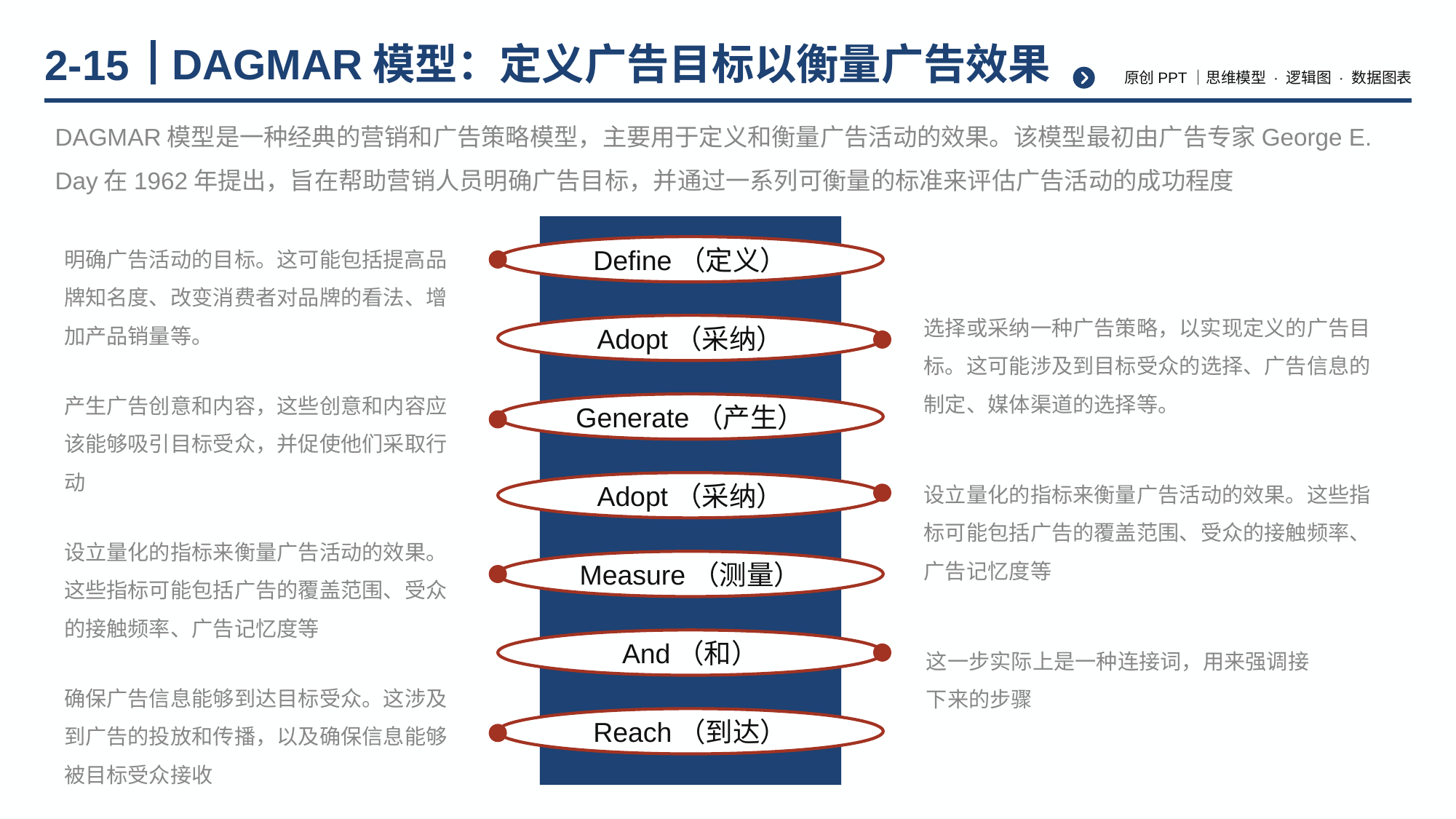

# DAGMAR模型：定义广告目标以衡量广告效果
2-15
DAGMAR模型是一种经典的营销和广告策略模型，主要用于定义和衡量广告活动的效果。该模型最初由广告专家George E. Day在1962年提出，旨在帮助营销人员明确广告目标，并通过一系列可衡量的标准来评估广告活动的成功程度
明确广告活动的目标。这可能包括提高品牌知名度、改变消费者对品牌的看法、增加产品销量等。
Define（定义）

选择或采纳一种广告策略，以实现定义的广告目标。这可能涉及到目标受众的选择、广告信息的制定、媒体渠道的选择等。
Adopt（采纳）

产生广告创意和内容，这些创意和内容应该能够吸引目标受众，并促使他们采取行动
Generate（产生）

设立量化的指标来衡量广告活动的效果。这些指标可能包括广告的覆盖范围、受众的接触频率、广告记忆度等
Adopt（采纳）

设立量化的指标来衡量广告活动的效果。这些指标可能包括广告的覆盖范围、受众的接触频率、广告记忆度等
Measure（测量）

And（和）
这一步实际上是一种连接词，用来强调接下来的步骤

确保广告信息能够到达目标受众。这涉及到广告的投放和传播，以及确保信息能够被目标受众接收
Reach（到达）